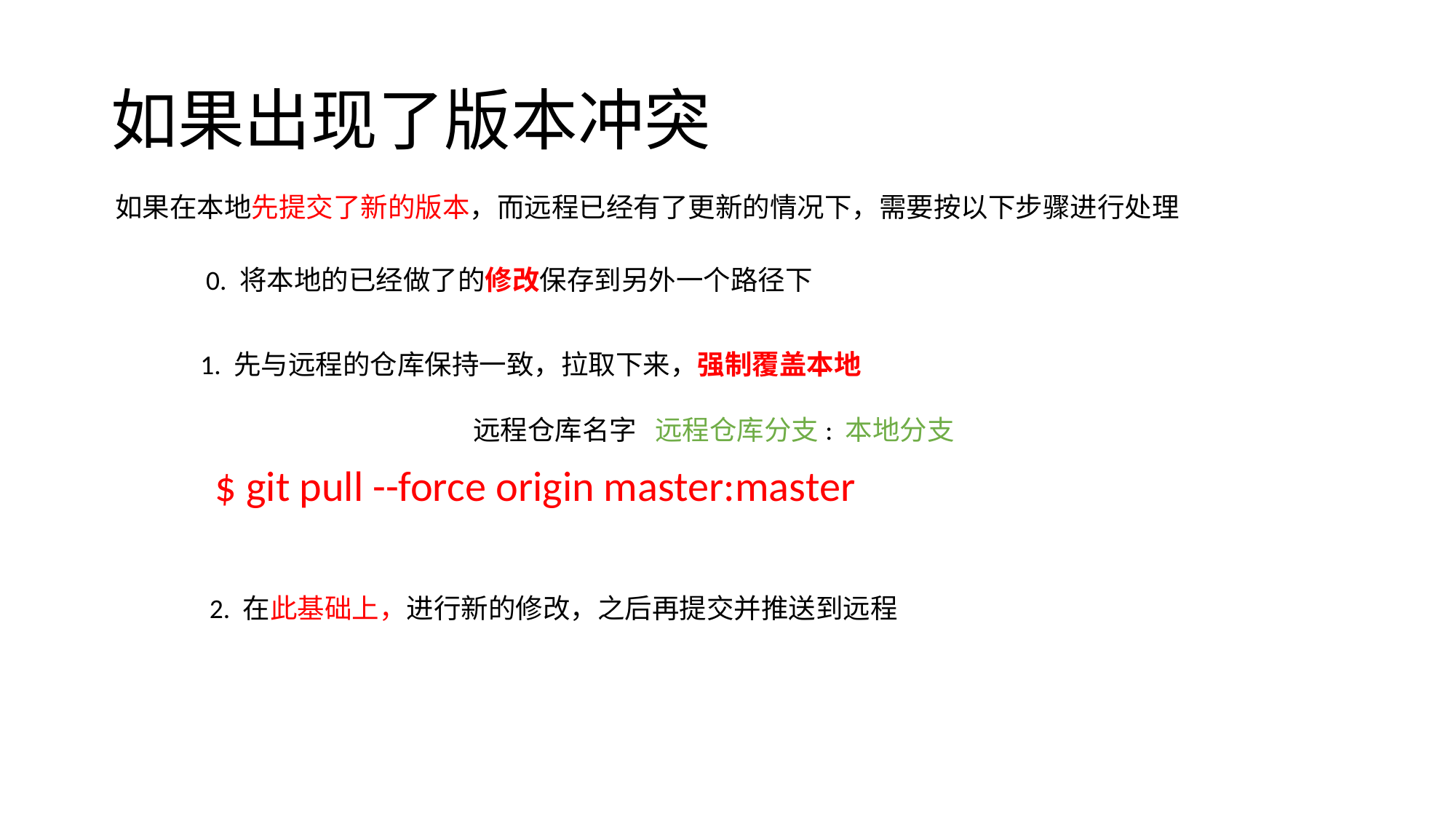

# 如果出现了版本冲突
如果在本地先提交了新的版本，而远程已经有了更新的情况下，需要按以下步骤进行处理
0. 将本地的已经做了的修改保存到另外一个路径下
1. 先与远程的仓库保持一致，拉取下来，强制覆盖本地
远程仓库名字   远程仓库分支: 本地分支
$ git pull --force origin master:master
2. 在此基础上，进行新的修改，之后再提交并推送到远程